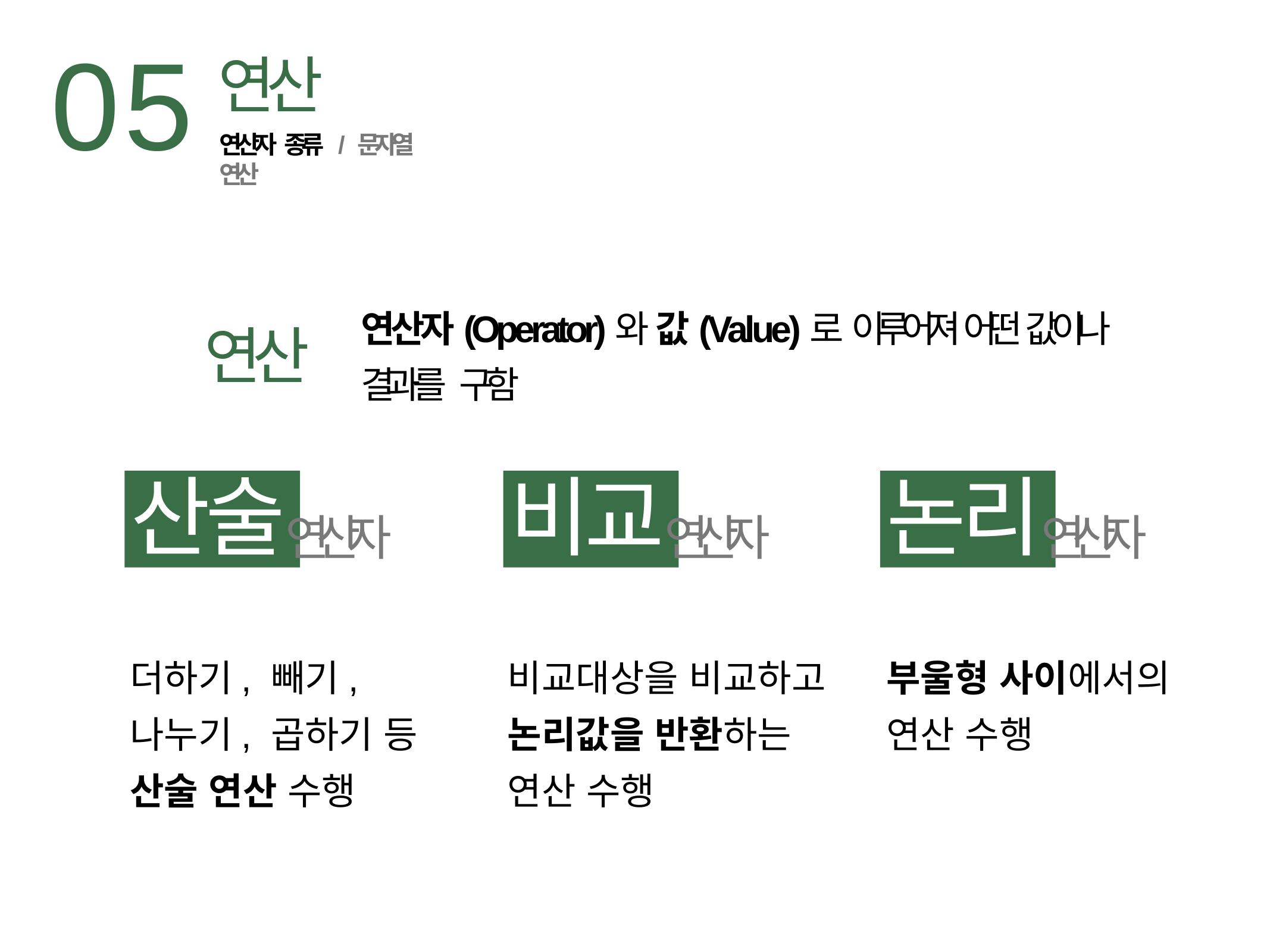

05
연산
연산자 종류	/ 문자열 연산
연산자(Operator)와 값(Value)로 이루어져  어떤  값이나  결과를  구함
연산
산술연산자
비교연산자
논리연산자

비교대상을 비교하고 논리값을 반환하는 연산 수행
더하기, 빼기, 나누기, 곱하기 등 산술 연산 수행
부울형 사이에서의 연산 수행